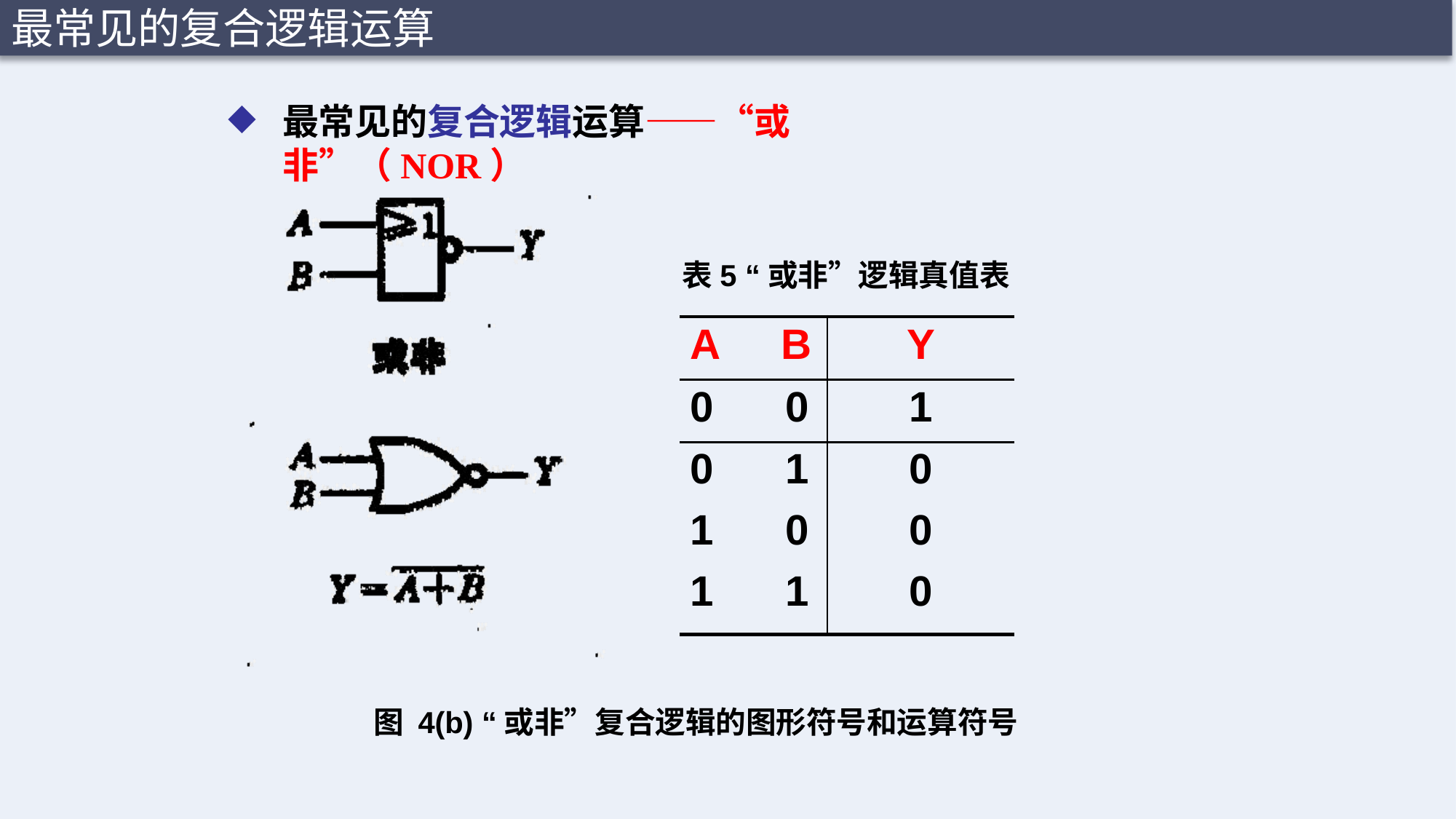

最常见的复合逻辑运算
最常见的复合逻辑运算——“或非”（NOR）

表5 “或非”逻辑真值表
| A | B | Y |
| --- | --- | --- |
| 0 | 0 | 1 |
| 0 | 1 | 0 |
| 1 | 0 | 0 |
| 1 | 1 | 0 |
图 4(b) “或非”复合逻辑的图形符号和运算符号